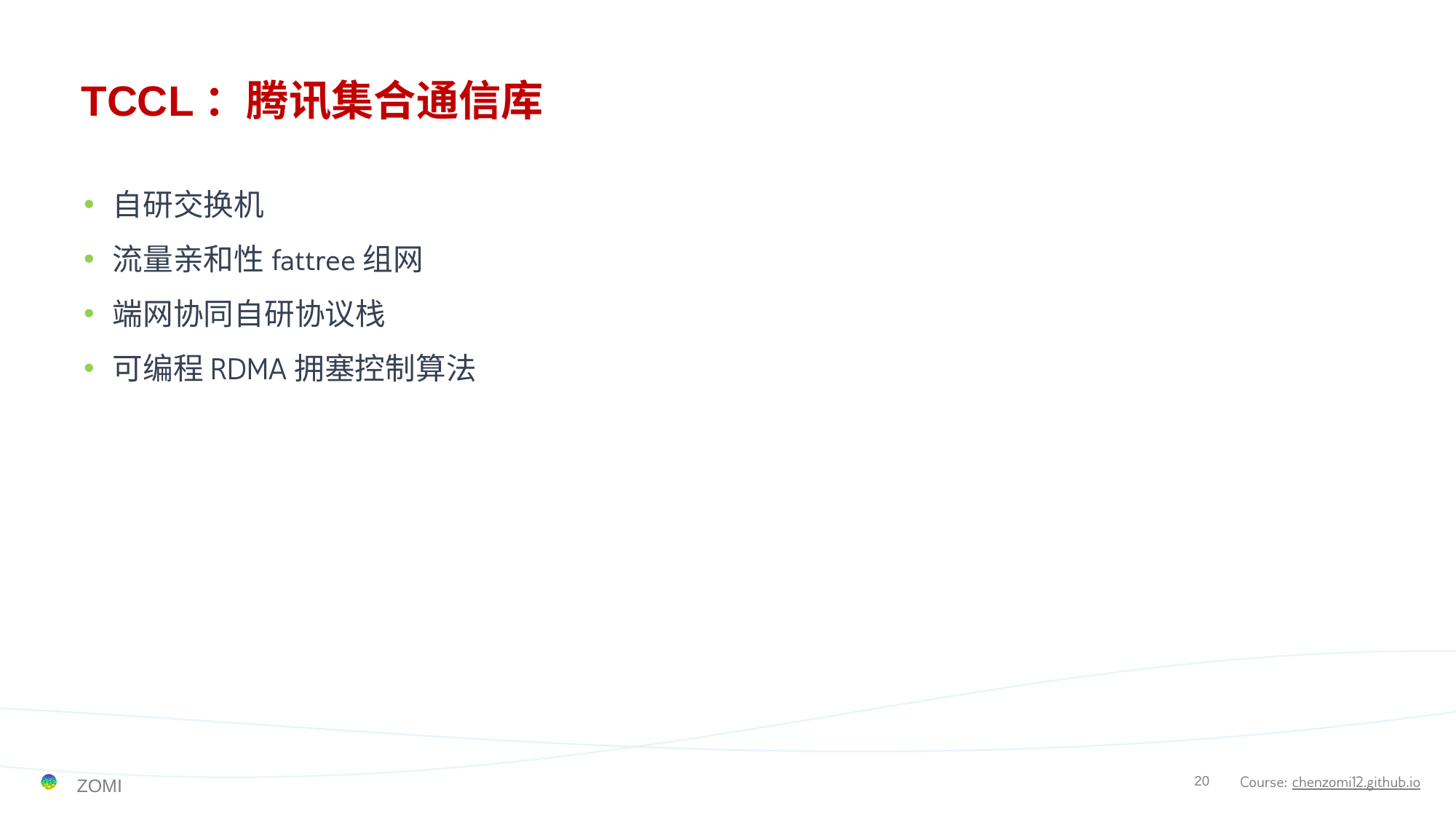

# TCCL：腾讯集合通信库
自研交换机
流量亲和性fattree组网
端网协同自研协议栈
可编程RDMA拥塞控制算法